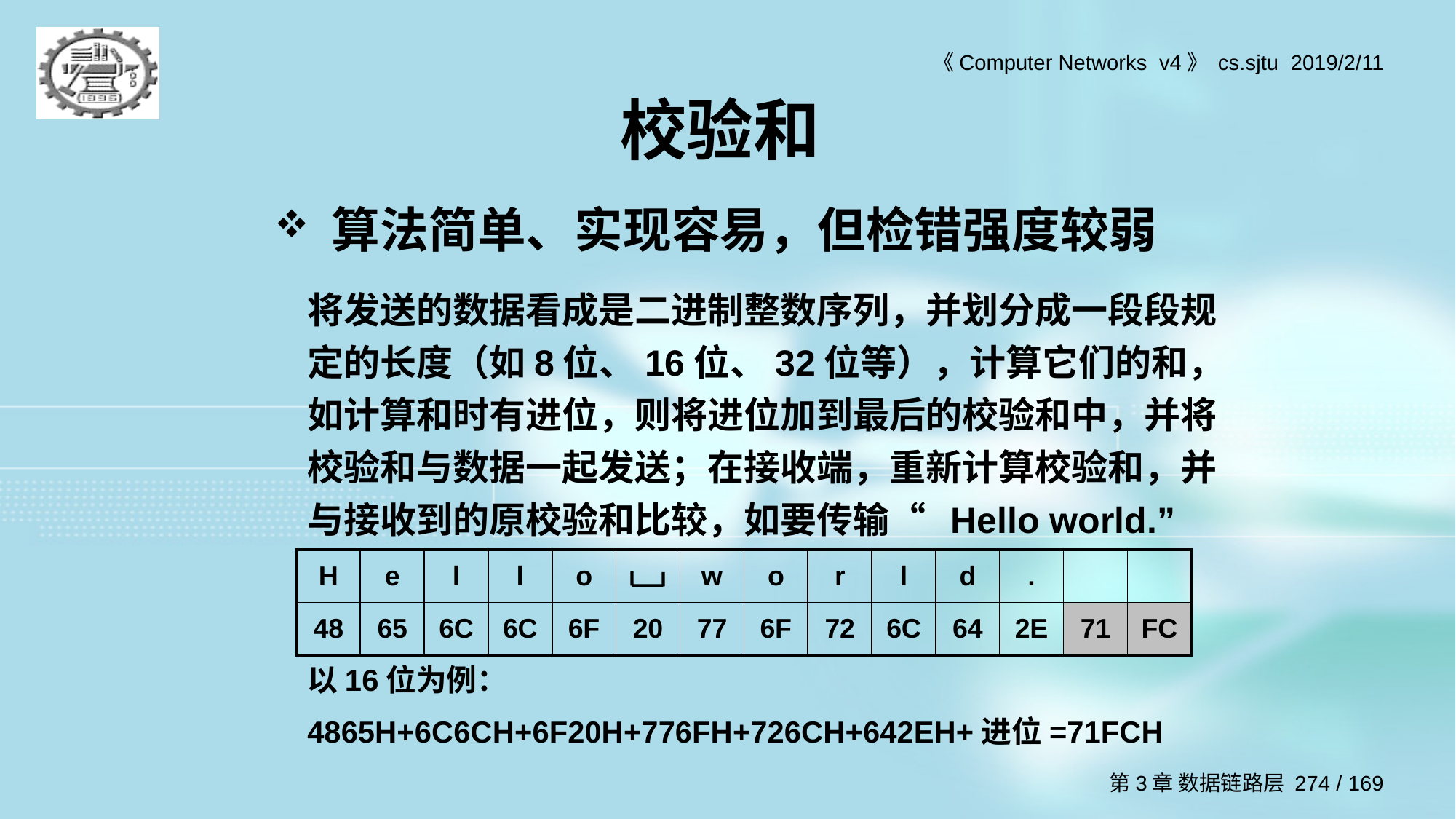

# 校验和
算法简单、实现容易，但检错强度较弱
将发送的数据看成是二进制整数序列，并划分成一段段规定的长度（如8位、16位、32位等），计算它们的和，如计算和时有进位，则将进位加到最后的校验和中，并将校验和与数据一起发送；在接收端，重新计算校验和，并与接收到的原校验和比较，如要传输“  Hello world.”
| H | e | l | l | o |  | w | o | r | l | d | . |  |  |
| --- | --- | --- | --- | --- | --- | --- | --- | --- | --- | --- | --- | --- | --- |
| 48 | 65 | 6C | 6C | 6F | 20 | 77 | 6F | 72 | 6C | 64 | 2E | 71 | FC |

以16位为例：
4865H+6C6CH+6F20H+776FH+726CH+642EH+进位=71FCH